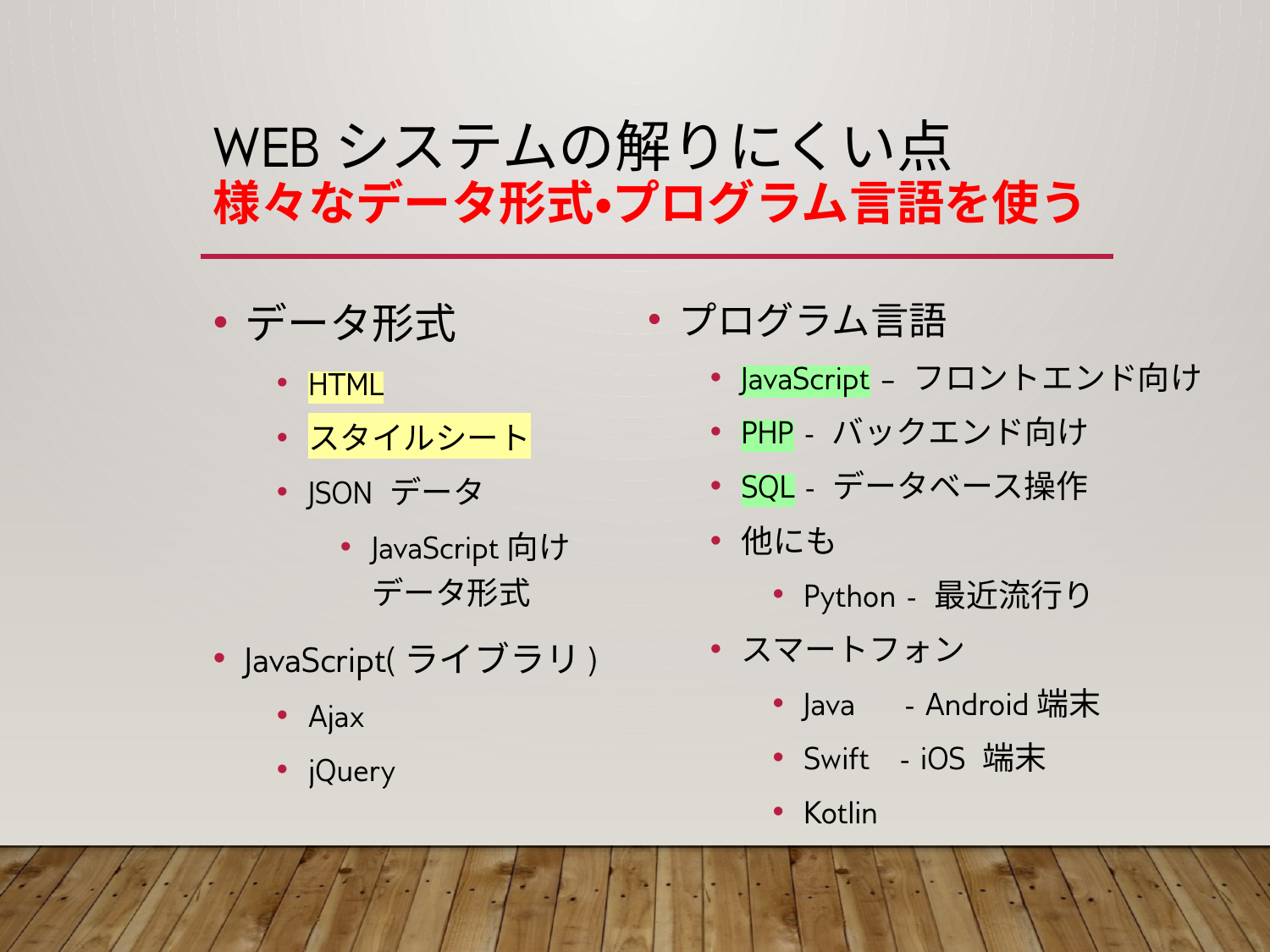

# Webシステムの解りにくい点 様々なデータ形式・プログラム言語を使う
データ形式
HTML
スタイルシート
JSON データ
JavaScript向け
データ形式
JavaScript(ライブラリ)
Ajax
jQuery
プログラム言語
JavaScript – フロントエンド向け
PHP - バックエンド向け
SQL - データベース操作
他にも
Python - 最近流行り
スマートフォン
Java     - Android端末
Swift   - iOS 端末
Kotlin